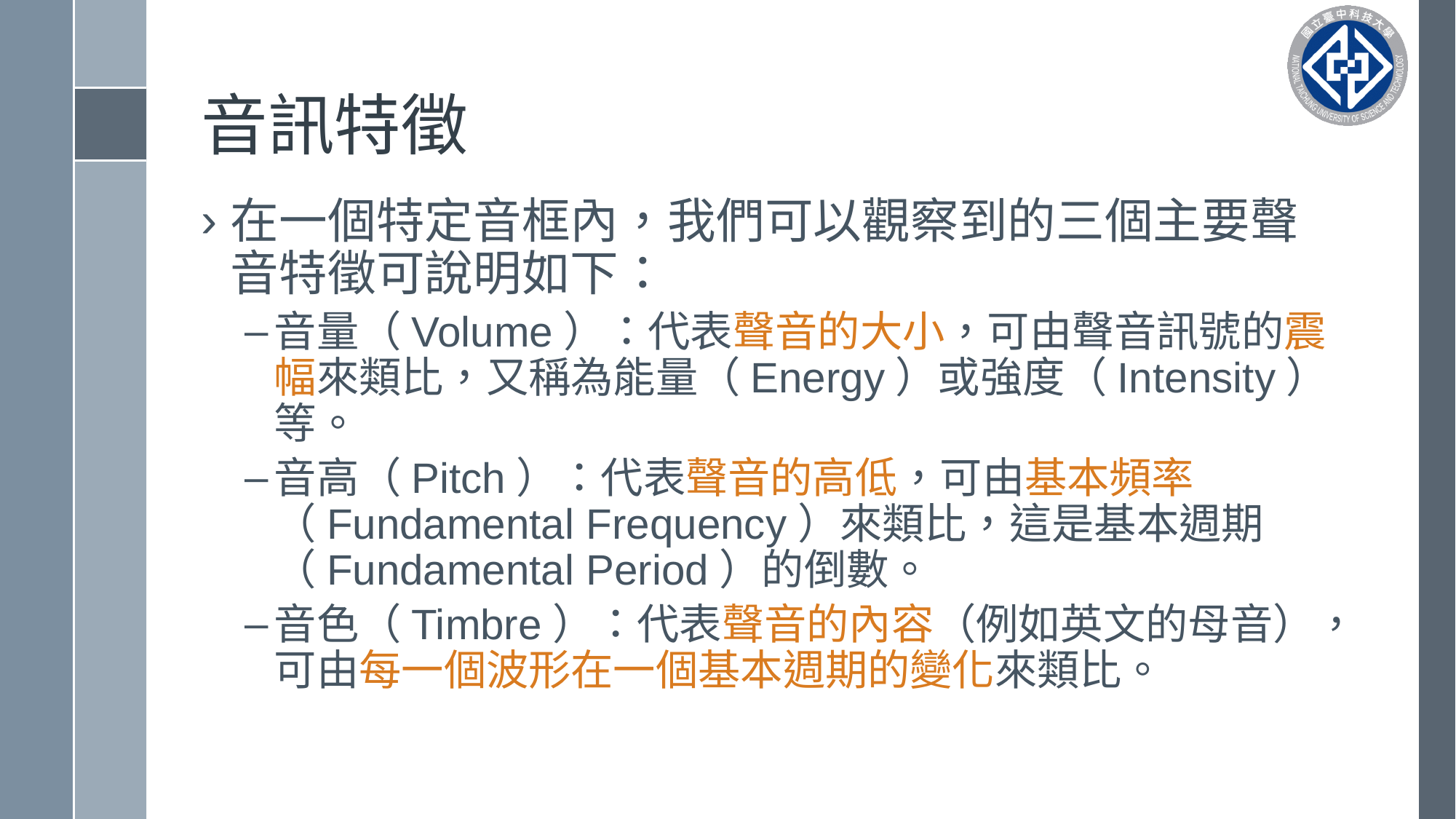

# 音訊特徵
在一個特定音框內，我們可以觀察到的三個主要聲音特徵可說明如下：
音量（Volume）：代表聲音的大小，可由聲音訊號的震幅來類比，又稱為能量（Energy）或強度（Intensity）等。
音高（Pitch）：代表聲音的高低，可由基本頻率（Fundamental Frequency）來類比，這是基本週期（Fundamental Period）的倒數。
音色（Timbre）：代表聲音的內容（例如英文的母音），可由每一個波形在一個基本週期的變化來類比。